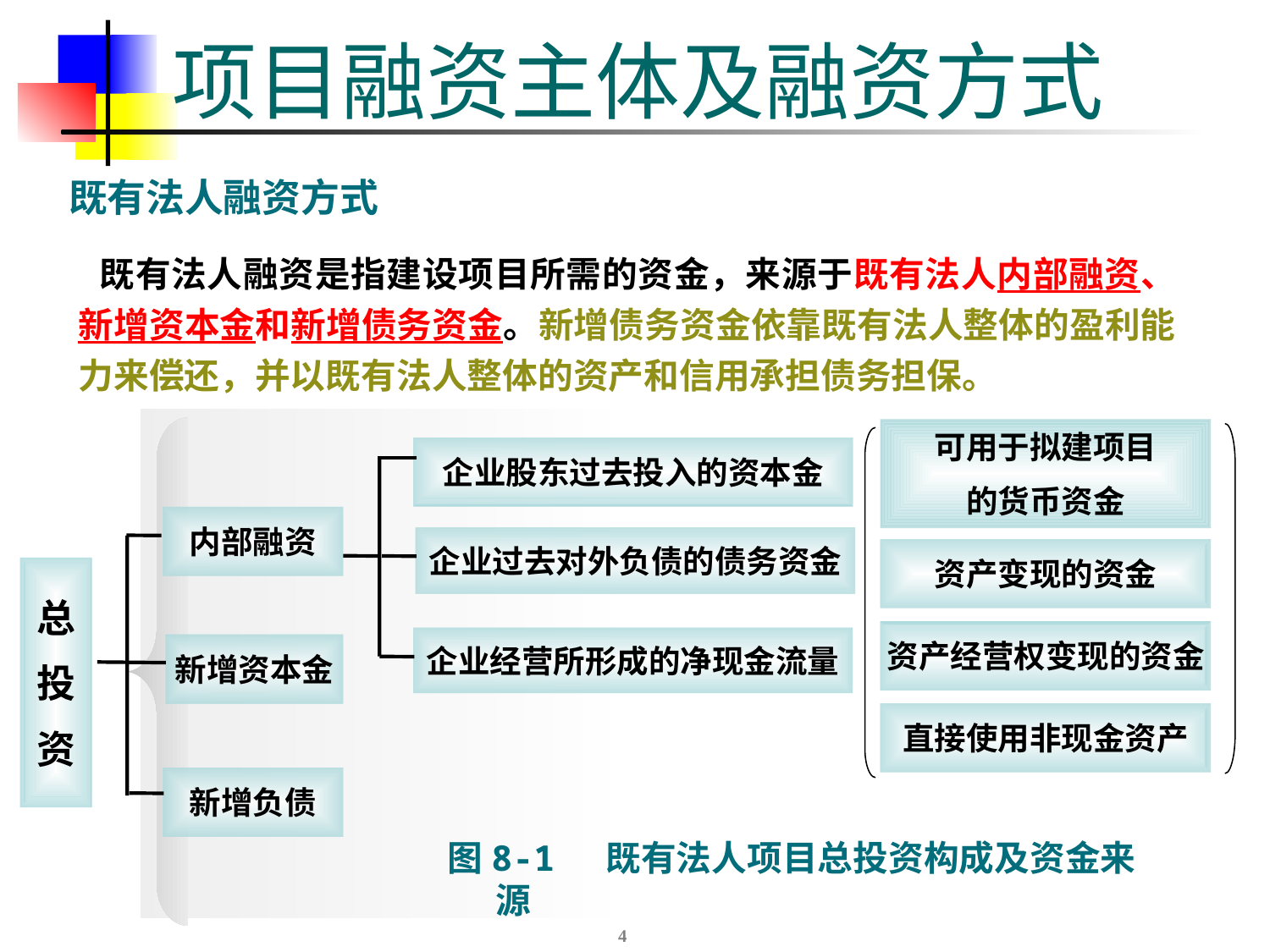

# 项目融资主体及融资方式
既有法人融资方式
       既有法人融资是指建设项目所需的资金，来源于既有法人内部融资、新增资本金和新增债务资金。新增债务资金依靠既有法人整体的盈利能力来偿还，并以既有法人整体的资产和信用承担债务担保。

可用于拟建项目
的货币资金

企业股东过去投入的资本金

内部融资
企业过去对外负债的债务资金

资产变现的资金
总
投
资
资产经营权变现的资金
企业经营所形成的净现金流量
新增资本金
直接使用非现金资产
新增负债
图8-1  既有法人项目总投资构成及资金来源
4